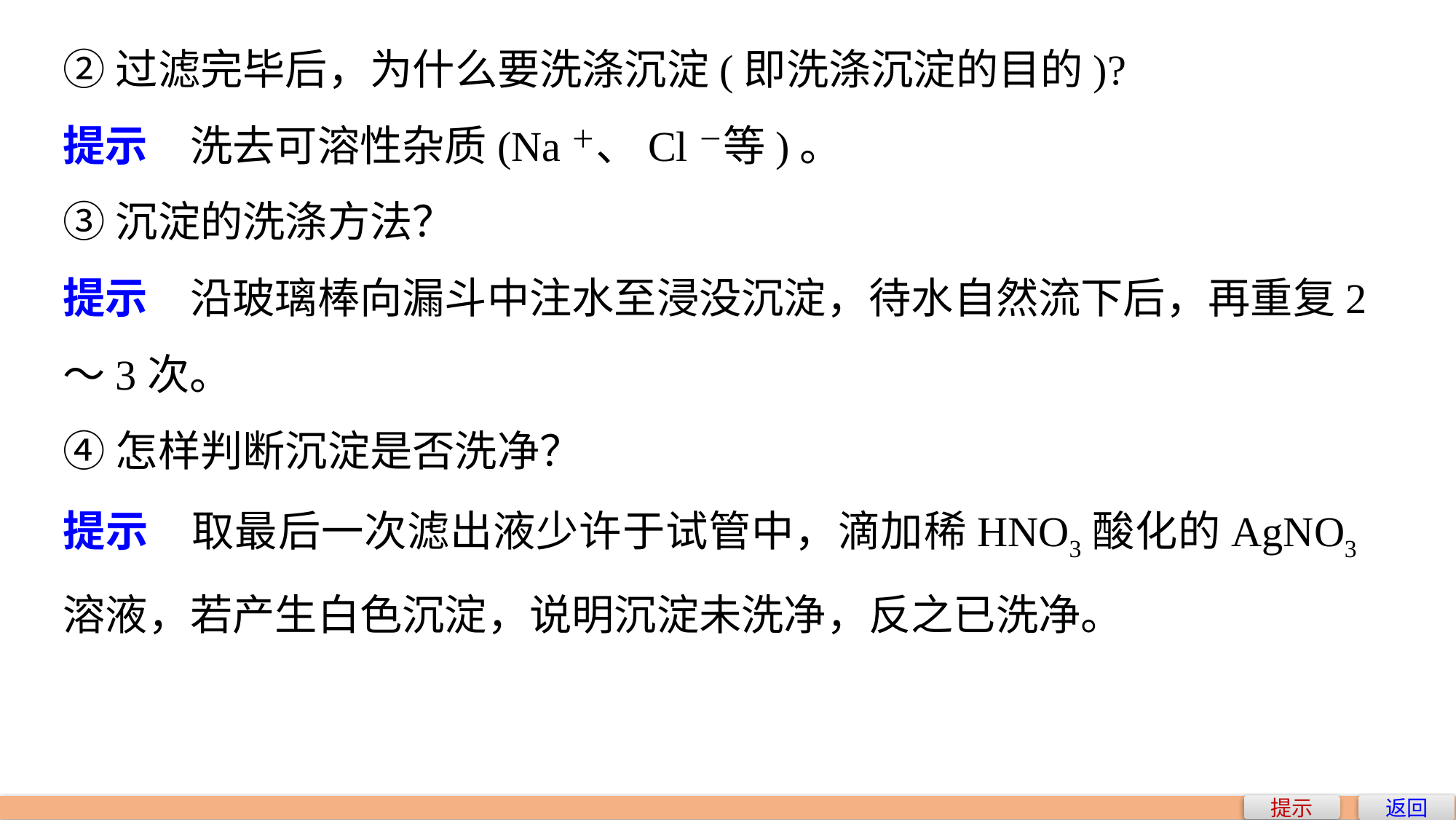

②过滤完毕后，为什么要洗涤沉淀(即洗涤沉淀的目的)?
提示　洗去可溶性杂质(Na＋、Cl－等)。
③沉淀的洗涤方法？
提示　沿玻璃棒向漏斗中注水至浸没沉淀，待水自然流下后，再重复2～3次。
④怎样判断沉淀是否洗净？
提示　取最后一次滤出液少许于试管中，滴加稀HNO3酸化的AgNO3溶液，若产生白色沉淀，说明沉淀未洗净，反之已洗净。
返回
提示